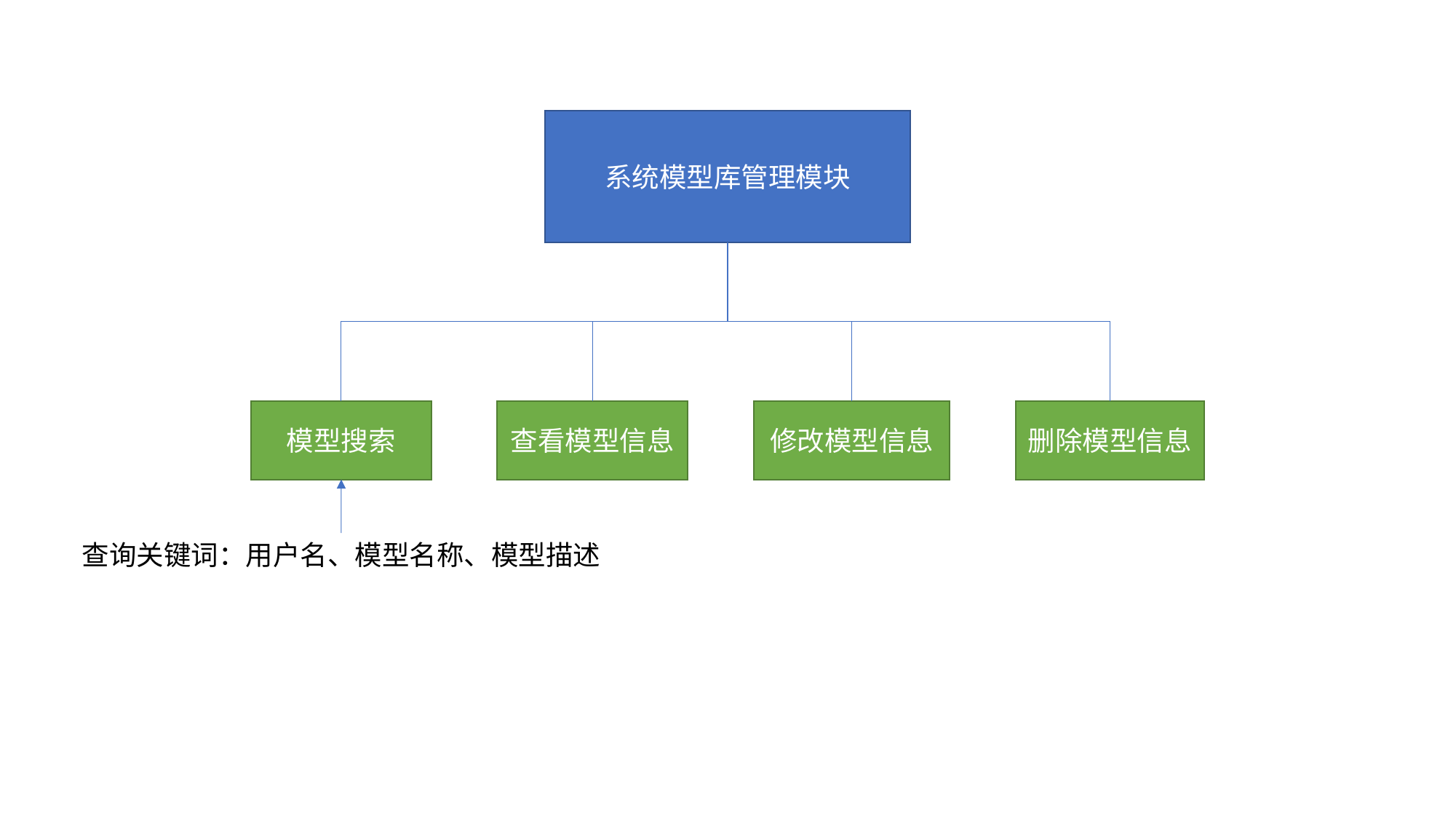

系统模型库管理模块
模型搜索
修改模型信息
删除模型信息
查看模型信息
查询关键词：用户名、模型名称、模型描述